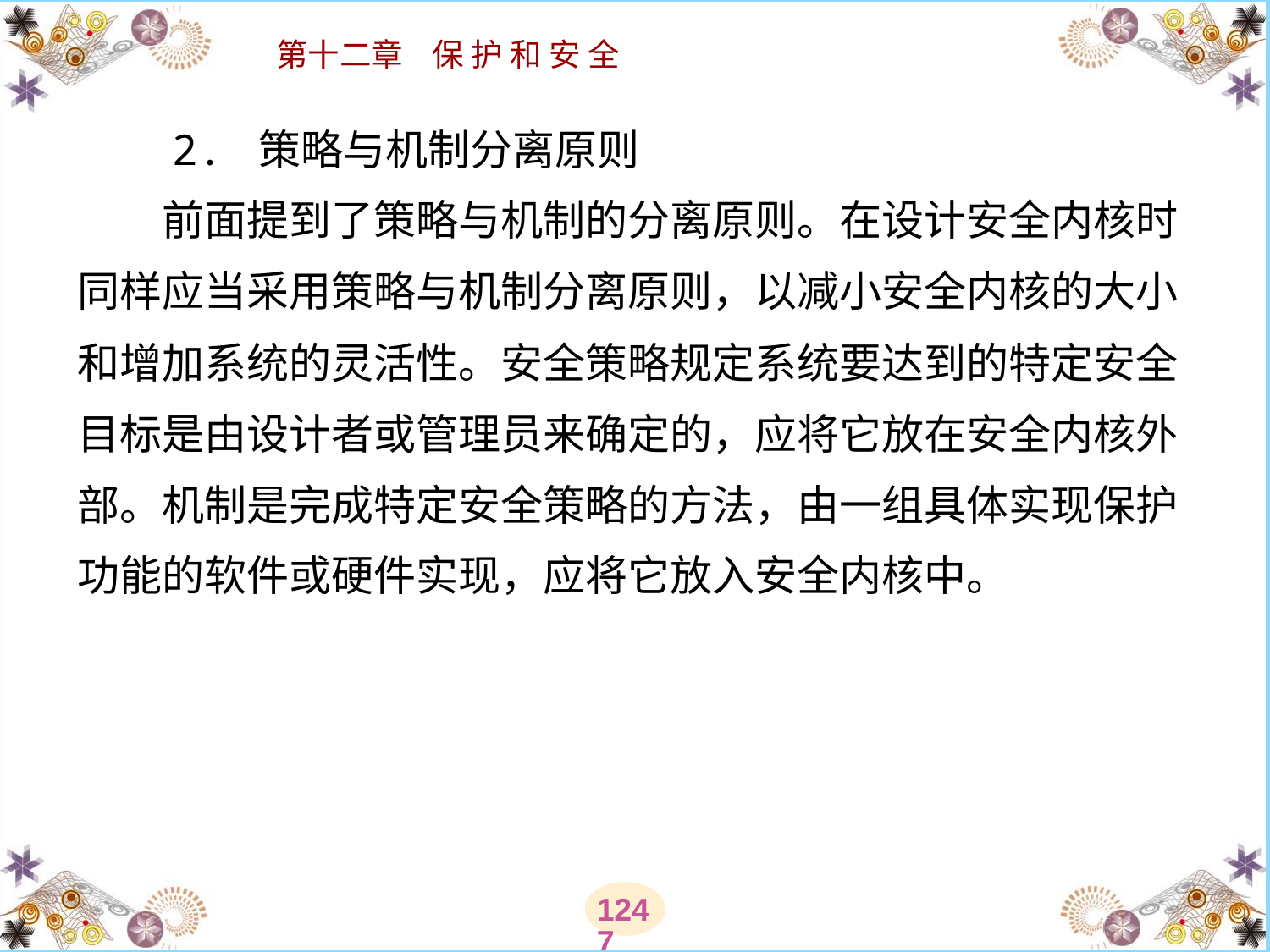

# 2. 策略与机制分离原则 　　前面提到了策略与机制的分离原则。在设计安全内核时同样应当采用策略与机制分离原则，以减小安全内核的大小和增加系统的灵活性。安全策略规定系统要达到的特定安全目标是由设计者或管理员来确定的，应将它放在安全内核外部。机制是完成特定安全策略的方法，由一组具体实现保护功能的软件或硬件实现，应将它放入安全内核中。